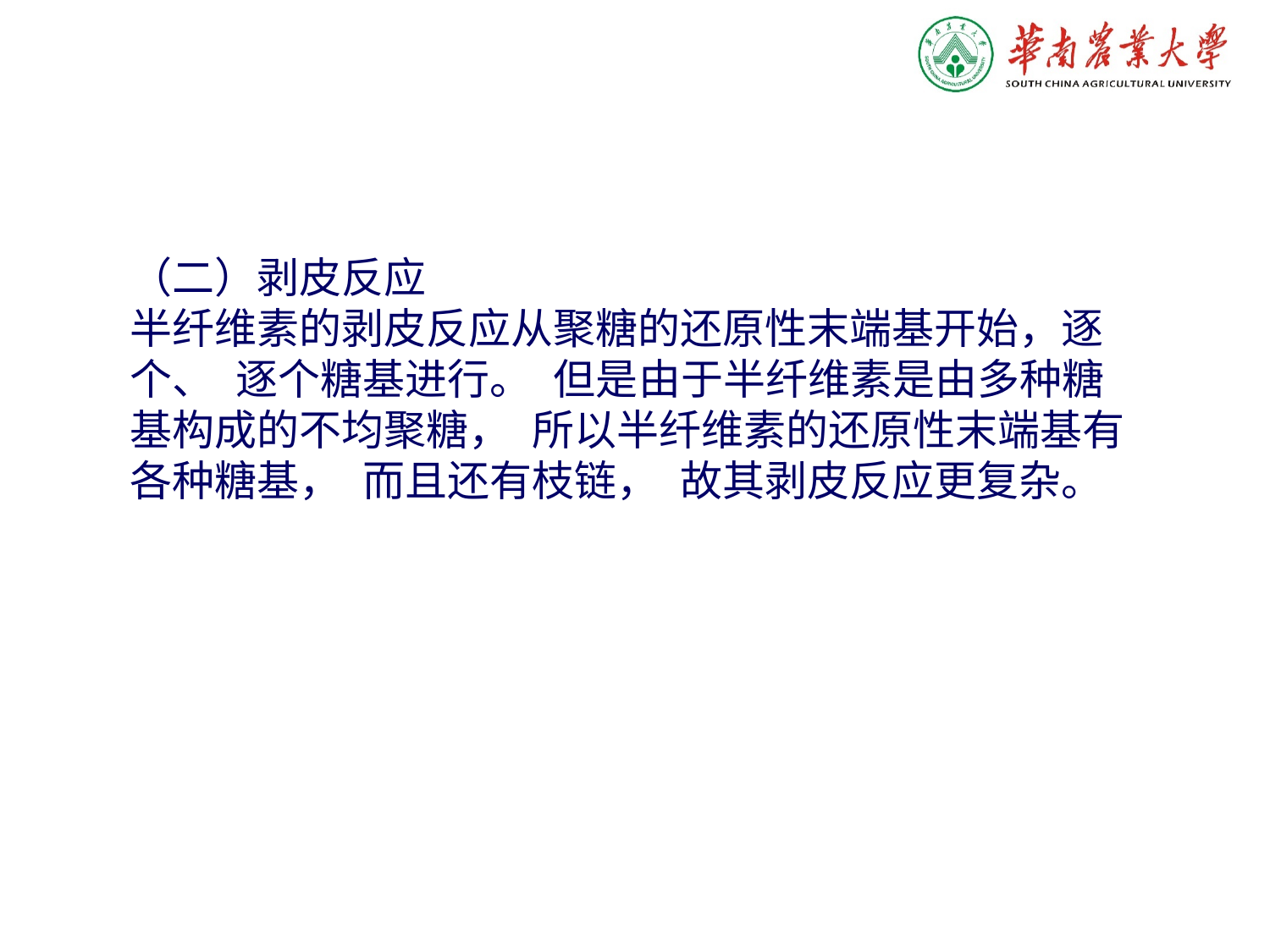

（二）剥皮反应
半纤维素的剥皮反应从聚糖的还原性末端基开始，逐个、 逐个糖基进行。 但是由于半纤维素是由多种糖基构成的不均聚糖， 所以半纤维素的还原性末端基有各种糖基， 而且还有枝链， 故其剥皮反应更复杂。